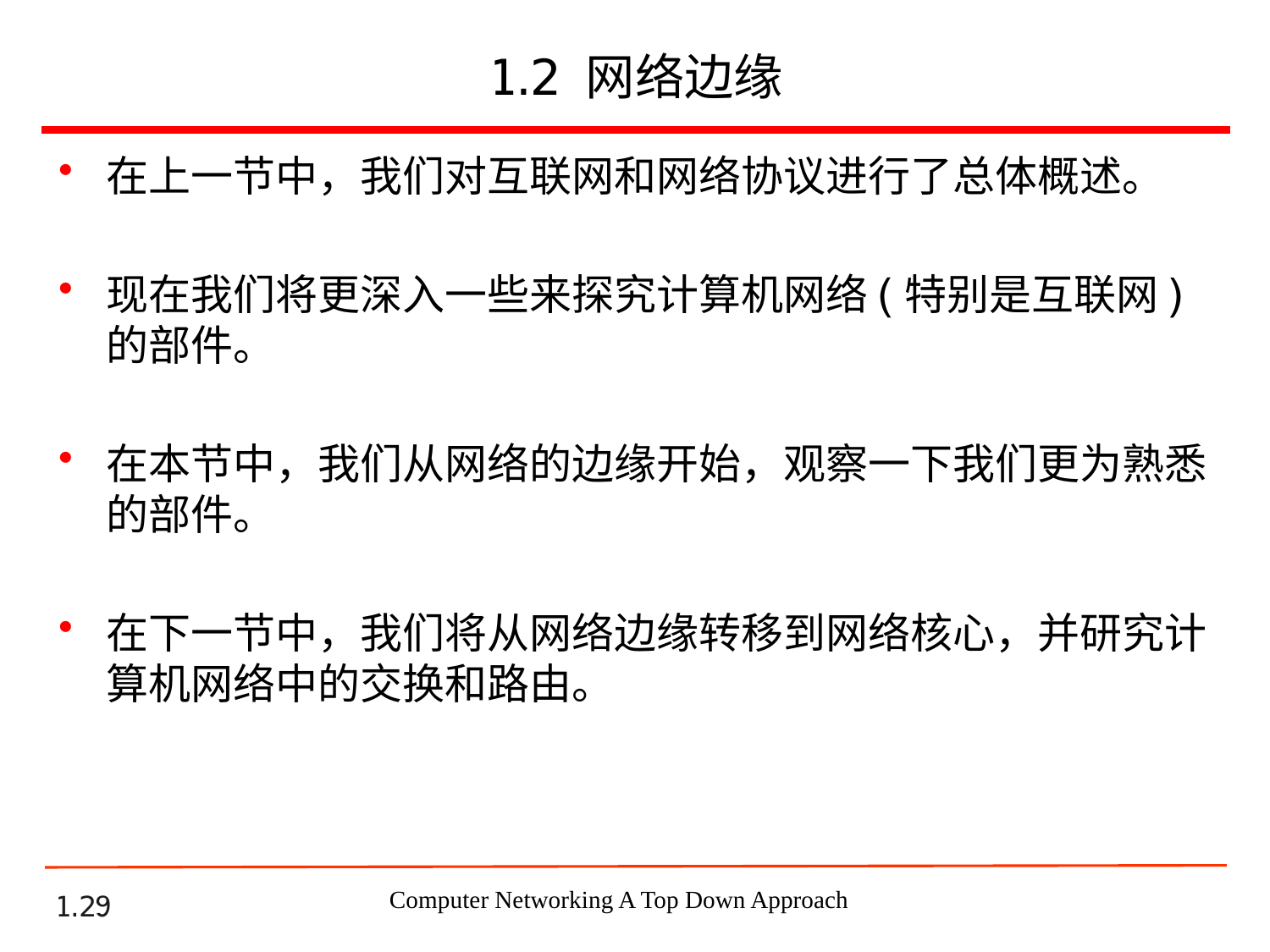

# 1.2 网络边缘
在上一节中，我们对互联网和网络协议进行了总体概述。

现在我们将更深入一些来探究计算机网络(特别是互联网)的部件。

在本节中，我们从网络的边缘开始，观察一下我们更为熟悉的部件。

在下一节中，我们将从网络边缘转移到网络核心，并研究计算机网络中的交换和路由。